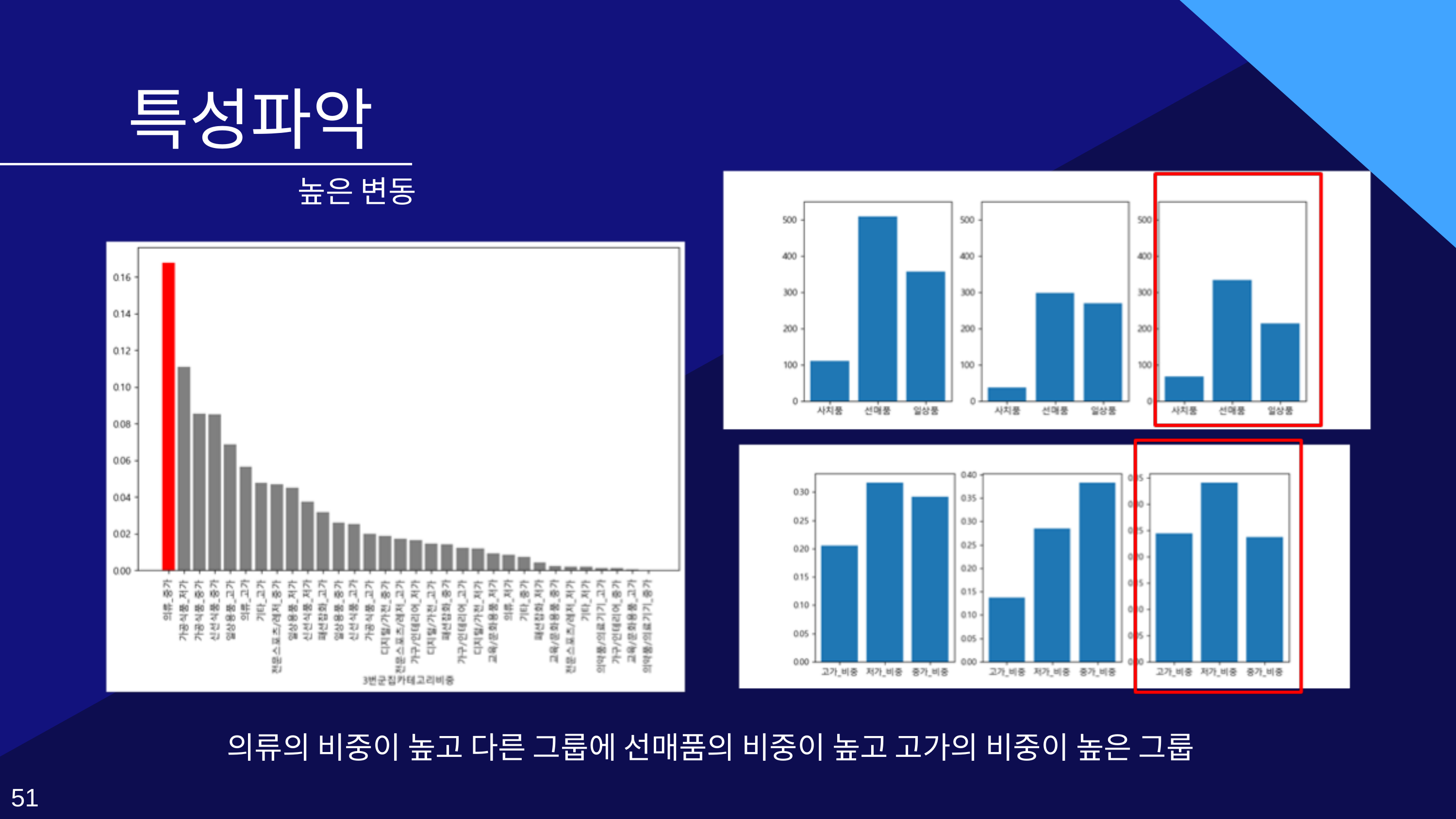

특성파악

높은 변동

의류의 비중이 높고 다른 그룹에 선매품의 비중이 높고 고가의 비중이 높은 그룹
51